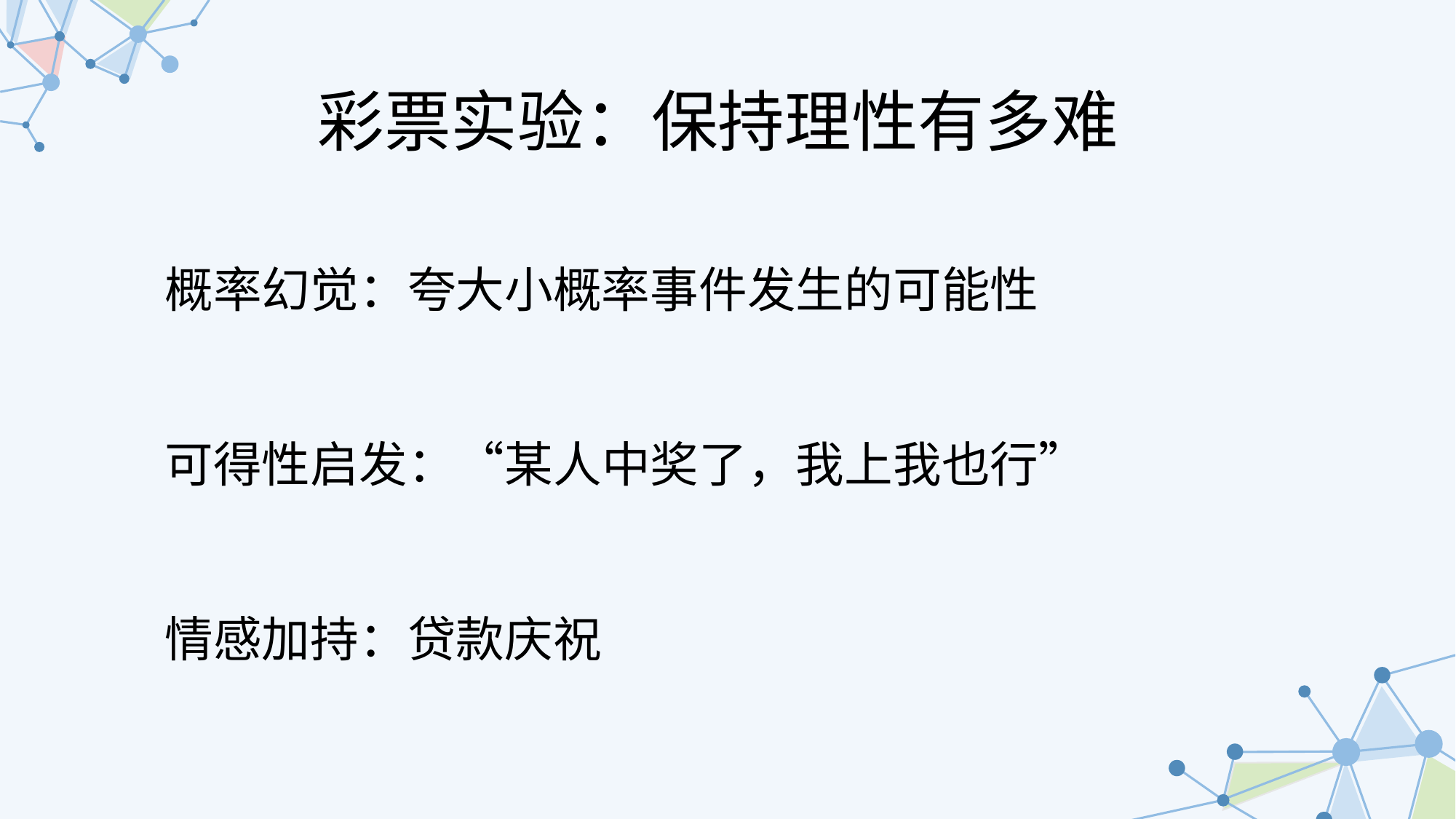

彩票实验：保持理性有多难
概率幻觉：夸大小概率事件发生的可能性

可得性启发：“某人中奖了，我上我也行”

情感加持：贷款庆祝